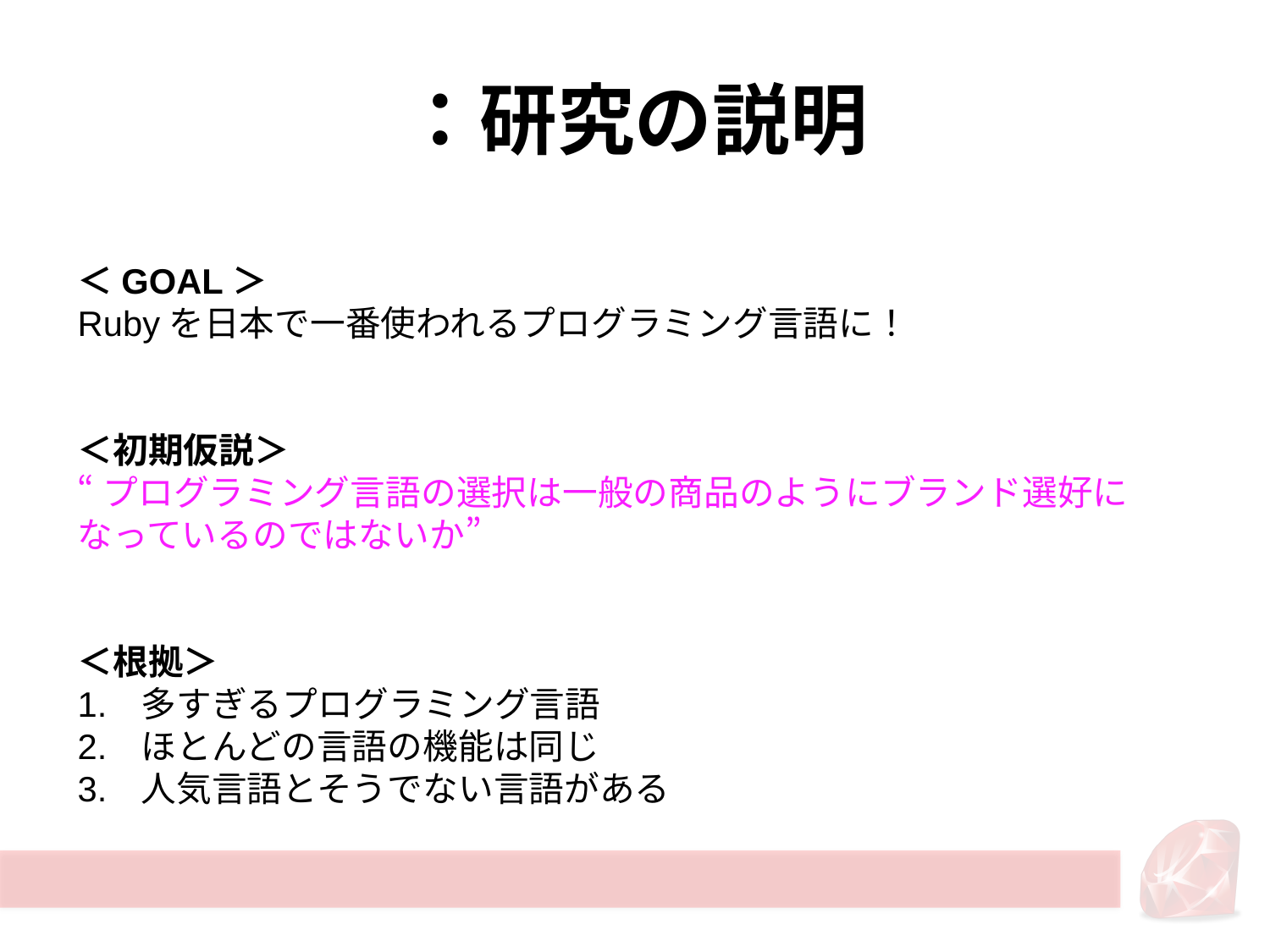

# ：研究の説明
＜GOAL＞
Rubyを日本で一番使われるプログラミング言語に！

＜初期仮説＞
“プログラミング言語の選択は一般の商品のようにブランド選好になっているのではないか”

＜根拠＞
多すぎるプログラミング言語
ほとんどの言語の機能は同じ
人気言語とそうでない言語がある